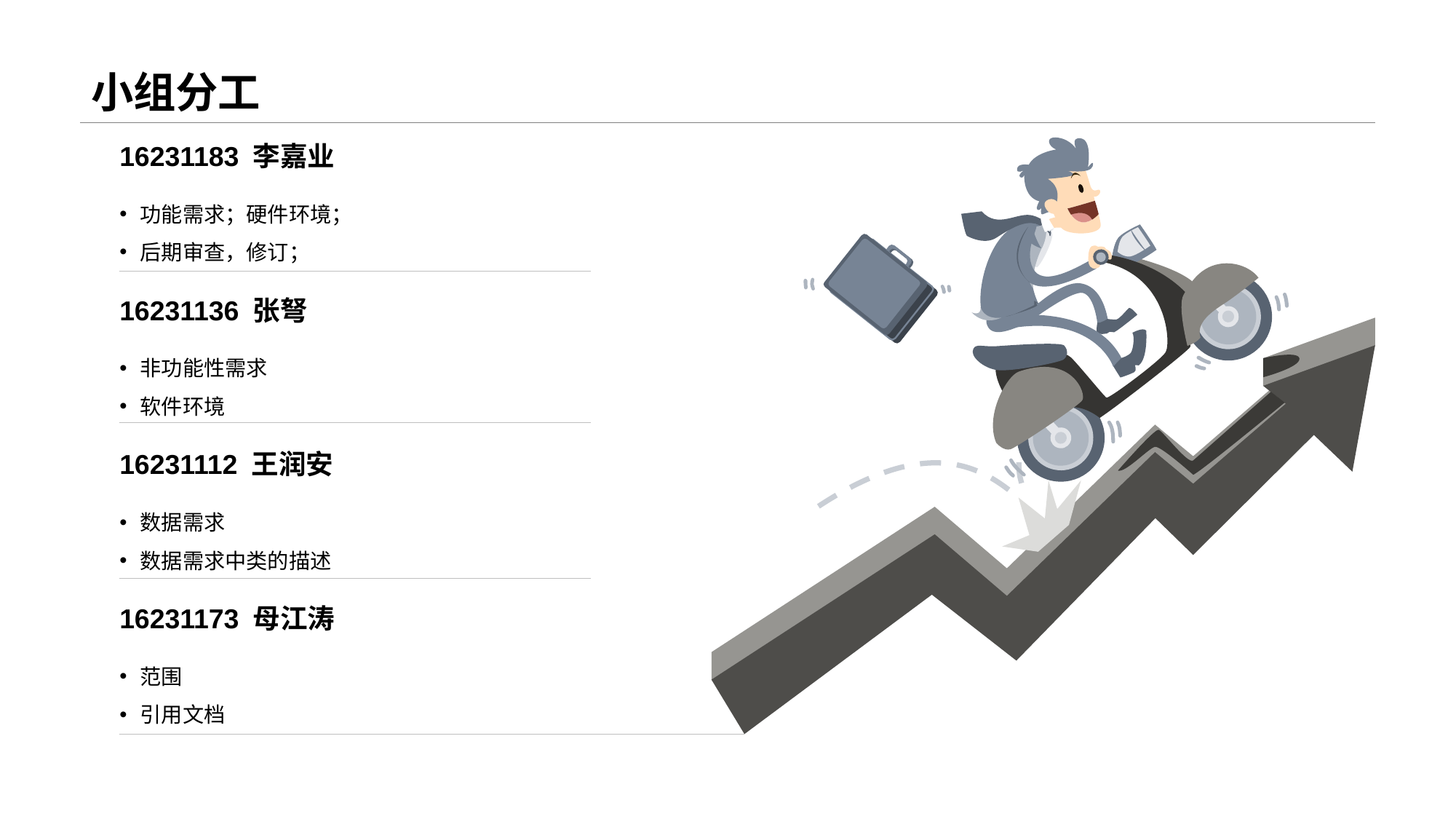

# 小组分工
16231183 李嘉业
功能需求；硬件环境；
后期审查，修订；

16231136 张弩
非功能性需求
软件环境
16231112 王润安
数据需求
数据需求中类的描述
16231173 母江涛
范围
引用文档